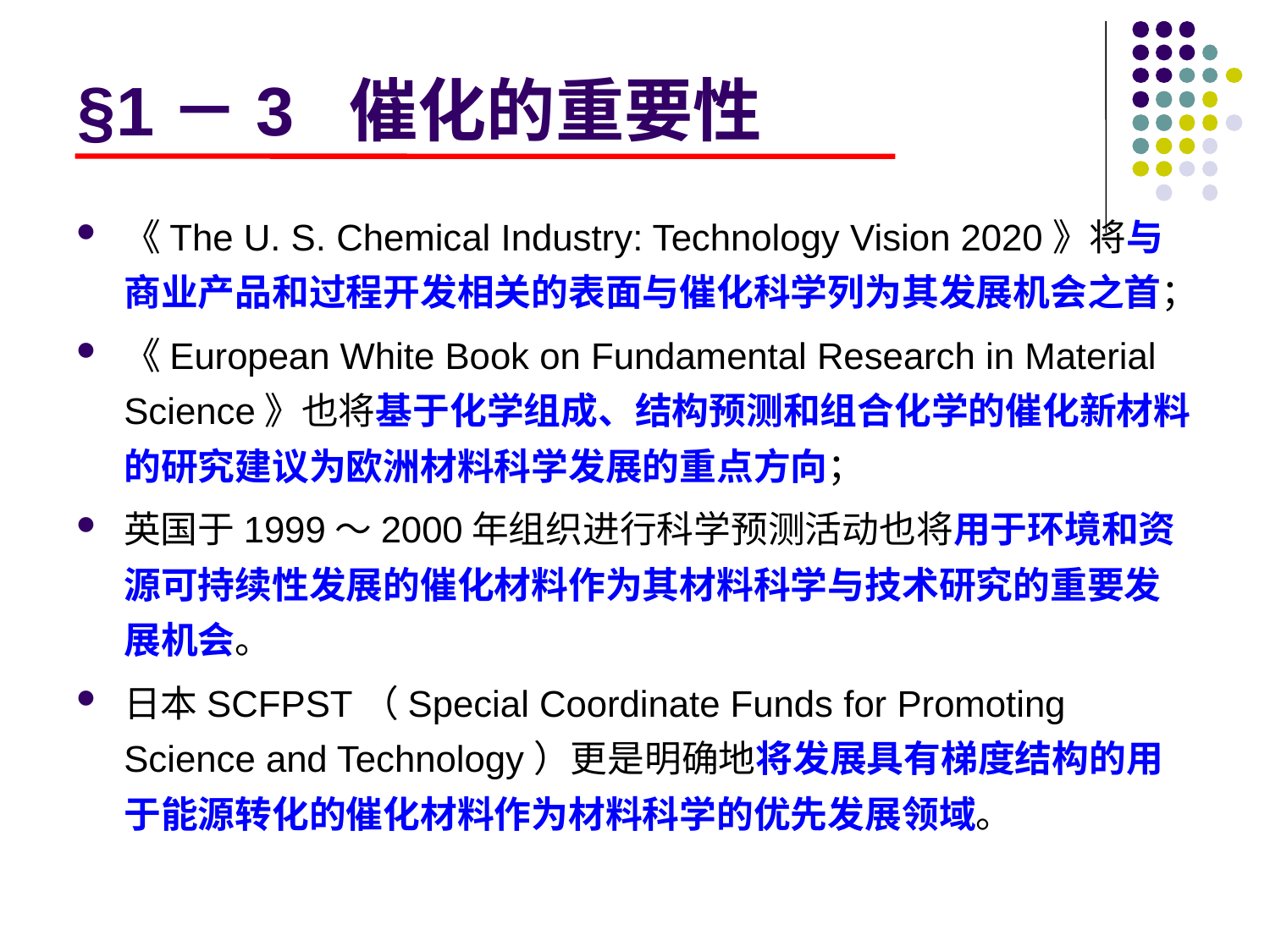

# §1－3  催化的重要性

《The U. S. Chemical Industry: Technology Vision 2020》将与商业产品和过程开发相关的表面与催化科学列为其发展机会之首；
《European White Book on Fundamental Research in Material Science》也将基于化学组成、结构预测和组合化学的催化新材料的研究建议为欧洲材料科学发展的重点方向；
英国于1999～2000年组织进行科学预测活动也将用于环境和资源可持续性发展的催化材料作为其材料科学与技术研究的重要发展机会。
日本SCFPST（Special Coordinate Funds for Promoting Science and Technology）更是明确地将发展具有梯度结构的用于能源转化的催化材料作为材料科学的优先发展领域。